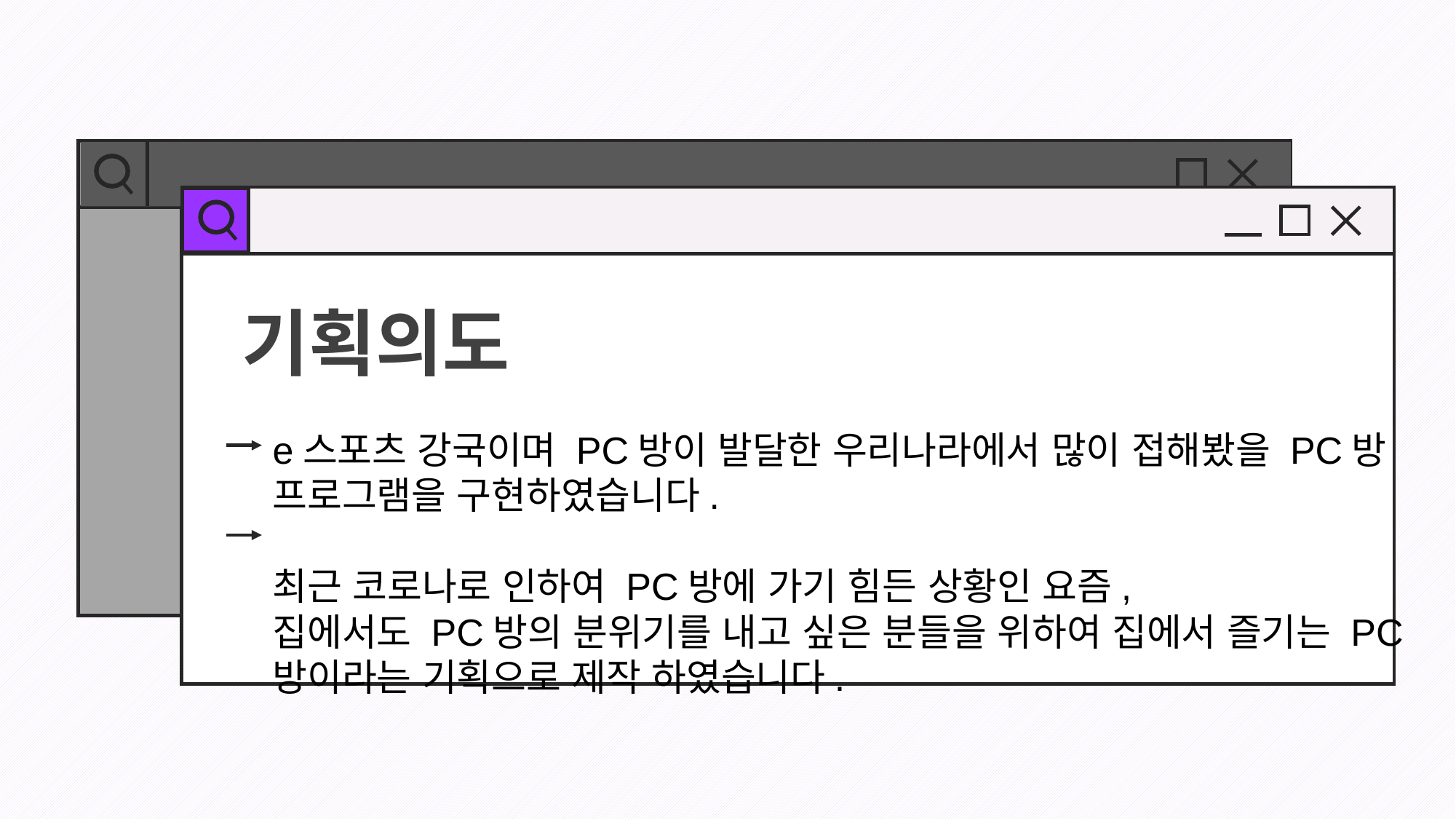

기획의도
e스포츠 강국이며 PC방이 발달한 우리나라에서 많이 접해봤을 PC방 프로그램을 구현하였습니다.

최근 코로나로 인하여 PC방에 가기 힘든 상황인 요즘,
집에서도 PC방의 분위기를 내고 싶은 분들을 위하여 집에서 즐기는 PC방이라는 기획으로 제작 하였습니다.